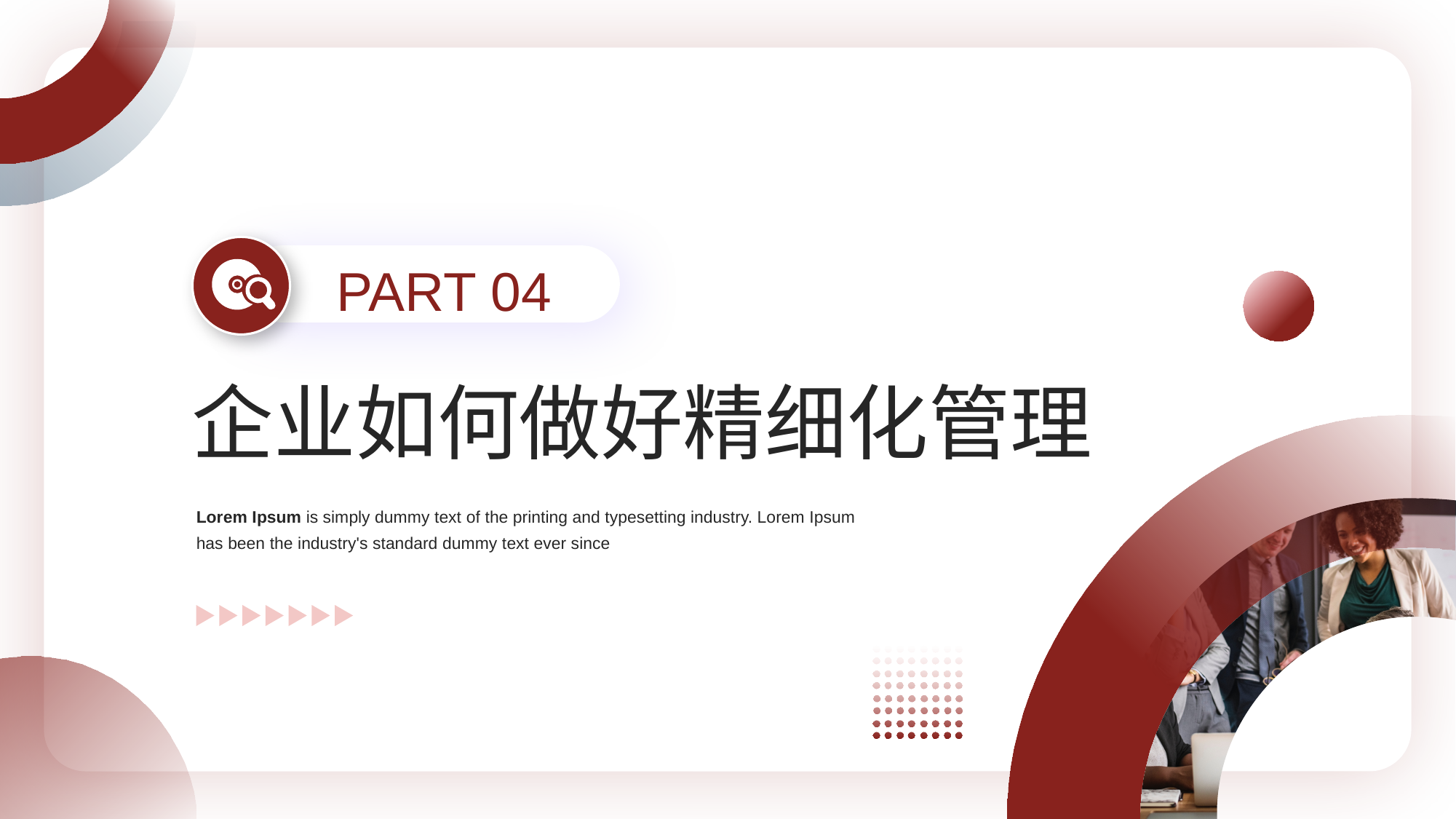

PART 04

企业如何做好精细化管理

Lorem Ipsum is simply dummy text of the printing and typesetting industry. Lorem Ipsum has been the industry's standard dummy text ever since